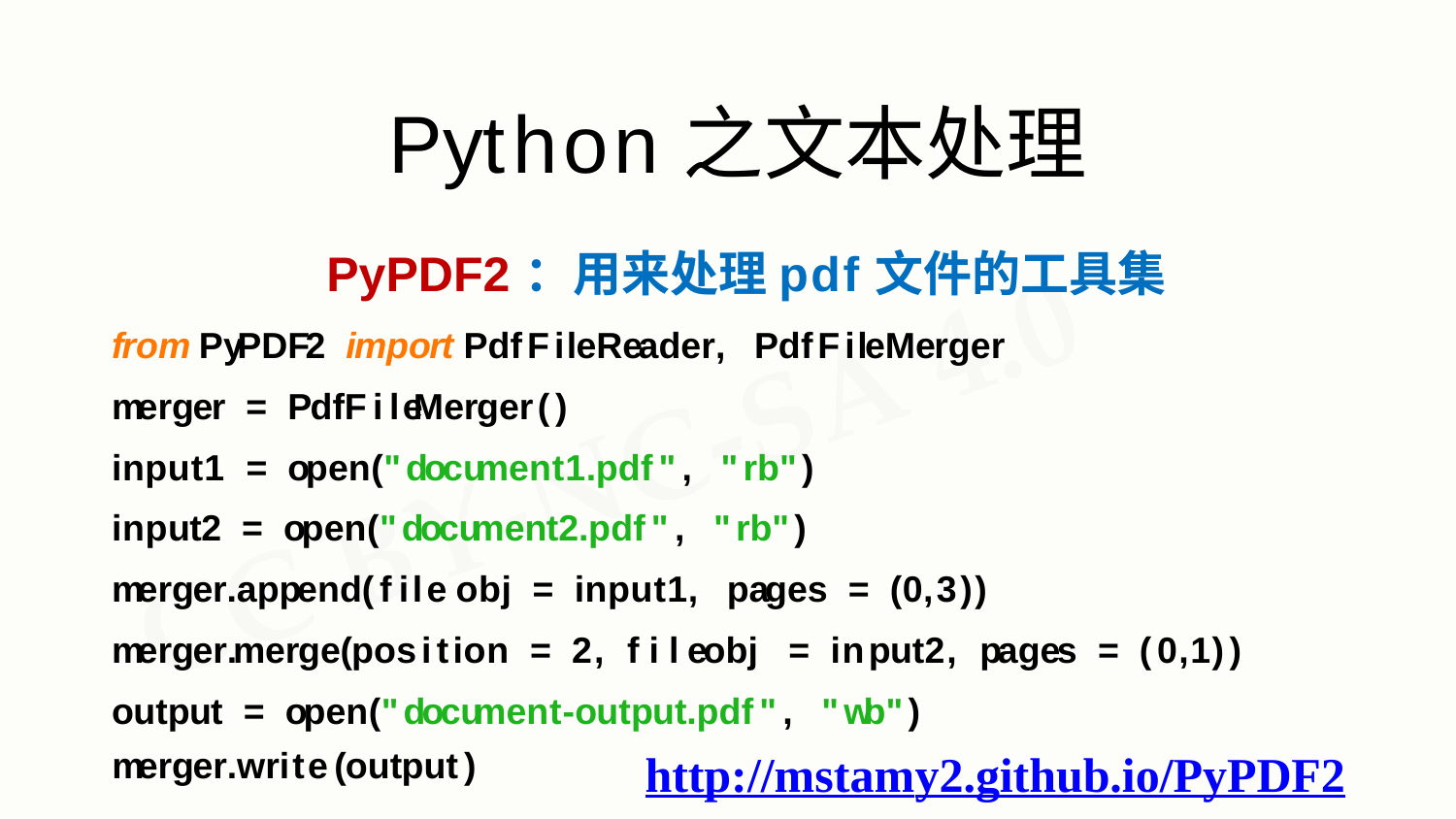

# Python之文本处理
PyPDF2：用来处理pdf文件的工具集
from PyPDF2  import PdfFileReader,  PdfFileMerger merger  =  PdfFileMerger()
input1  =  open("document1.pdf",  "rb") input2  =  open("document2.pdf",  "rb")
merger.append(fileobj  =  input1,  pages  =  (0,3)) merger.merge(position  =  2,  fileobj  =  input2,  pages  =  (0,1)) output  =  open("document-output.pdf",  "wb")

merger.write(output)
http://mstamy2.github.io/PyPDF2